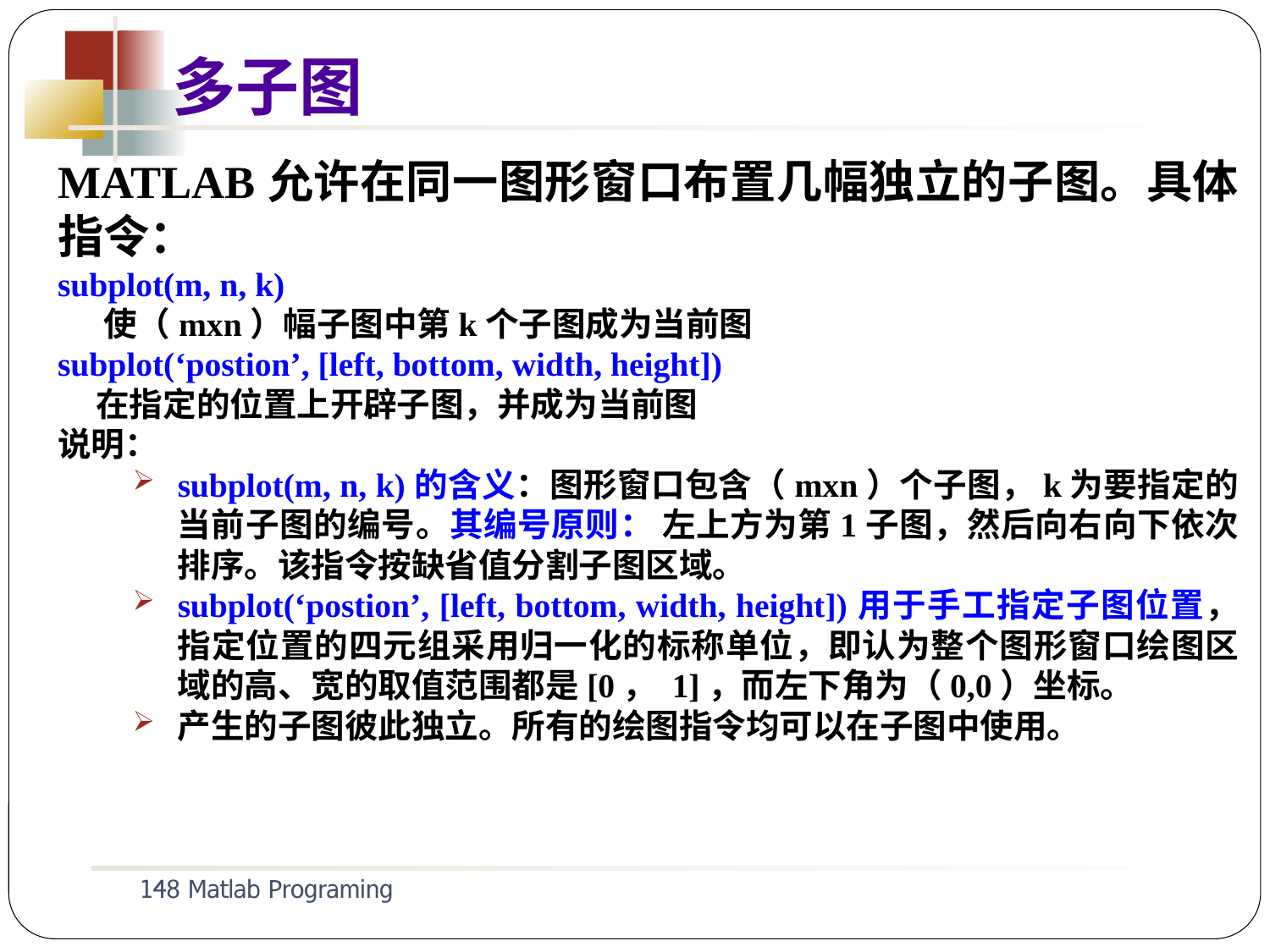

多子图
MATLAB允许在同一图形窗口布置几幅独立的子图。具体指令：
subplot(m, n, k)
     使（mxn）幅子图中第k个子图成为当前图
subplot(‘postion’, [left, bottom, width, height])
    在指定的位置上开辟子图，并成为当前图
说明：
subplot(m, n, k)的含义：图形窗口包含（mxn）个子图，k为要指定的当前子图的编号。其编号原则： 左上方为第1子图，然后向右向下依次排序。该指令按缺省值分割子图区域。
subplot(‘postion’, [left, bottom, width, height])用于手工指定子图位置，指定位置的四元组采用归一化的标称单位，即认为整个图形窗口绘图区域的高、宽的取值范围都是[0， 1]，而左下角为（0,0）坐标。
产生的子图彼此独立。所有的绘图指令均可以在子图中使用。
148 Matlab Programing